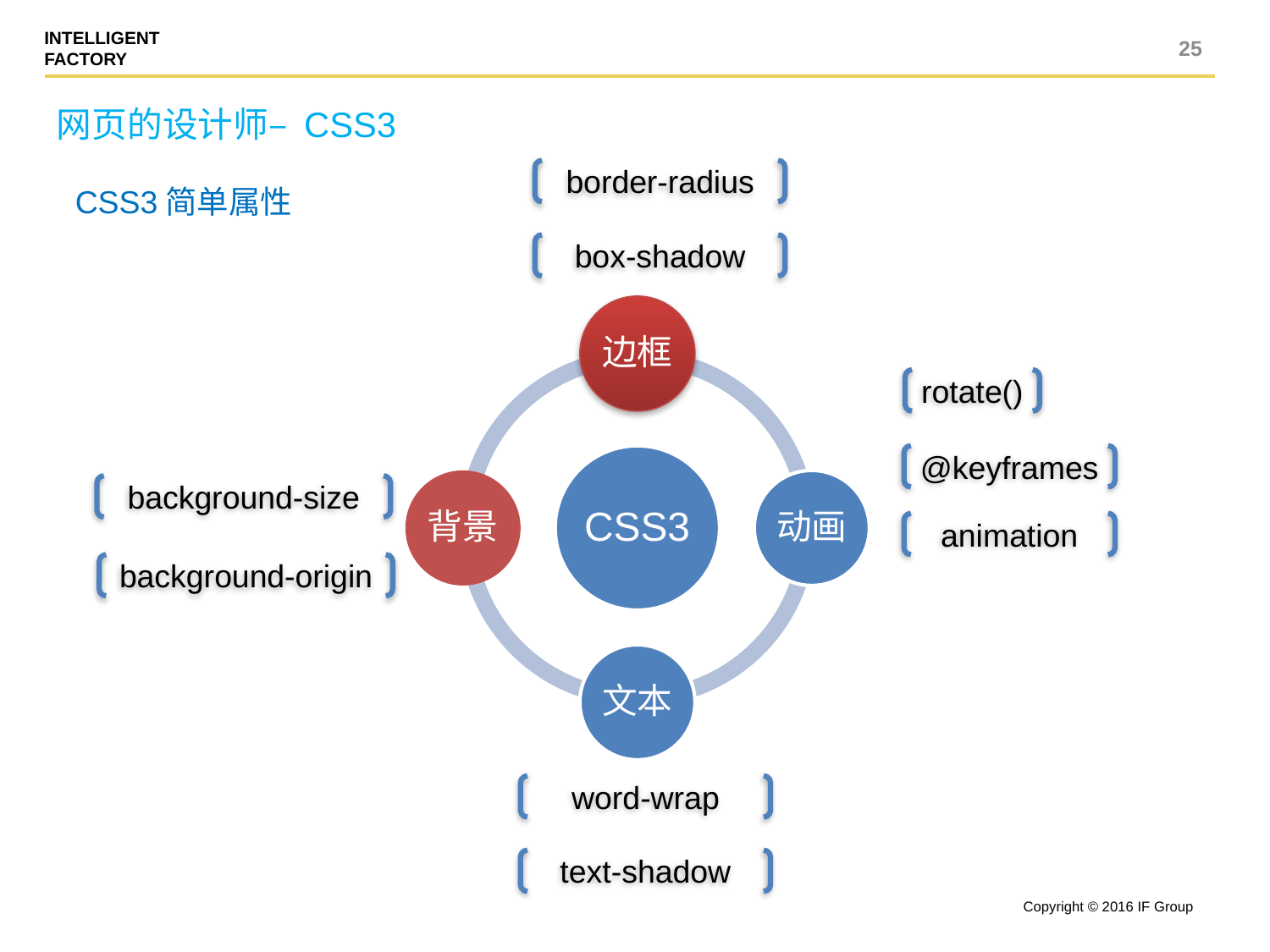

25
网页的设计师– CSS3
border-radius
CSS3简单属性
box-shadow
边框

rotate()
CSS3
@keyframes
背景
动画
background-size
animation
background-origin
文本
word-wrap
text-shadow